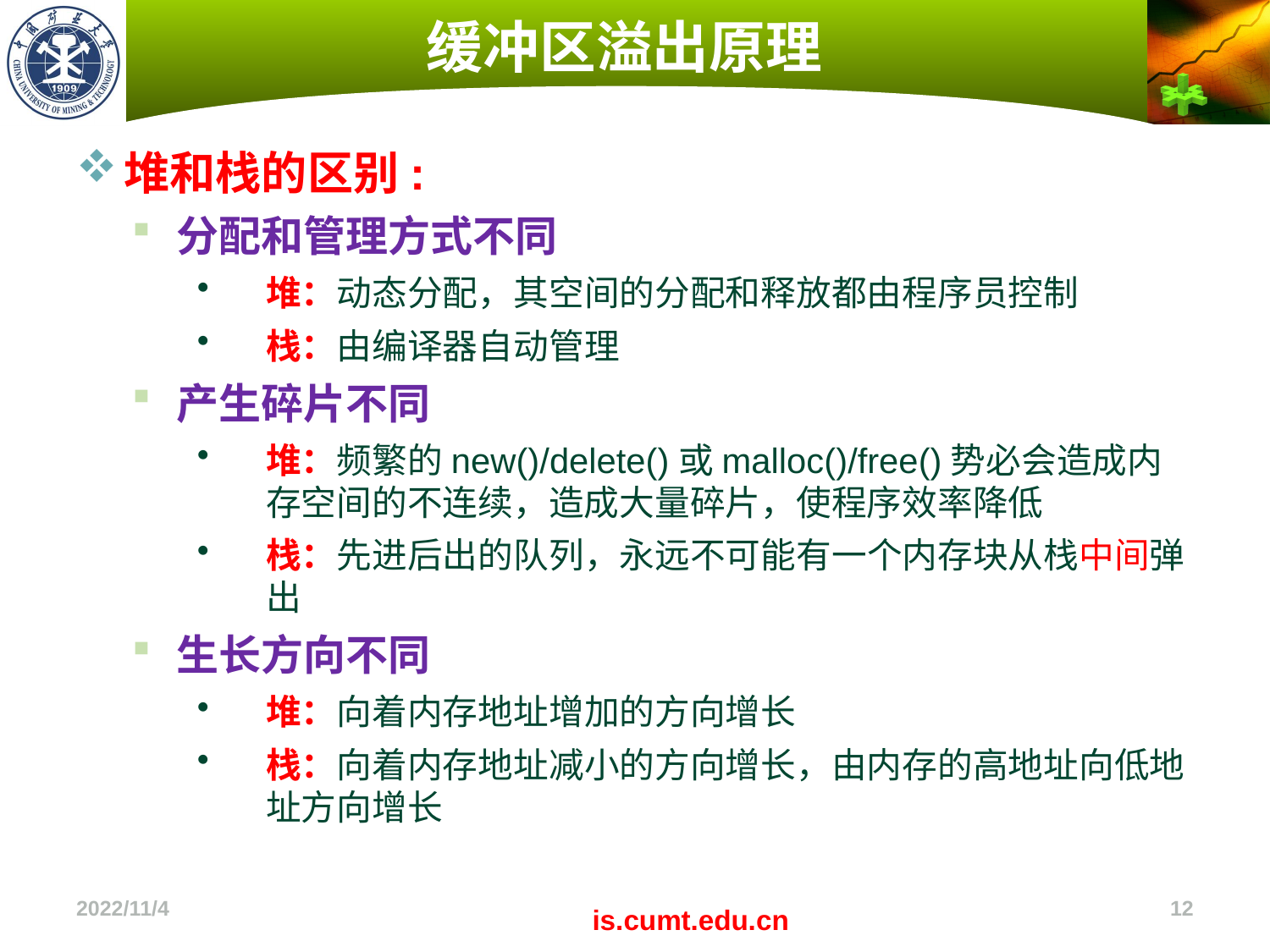

# 缓冲区溢出原理
堆和栈的区别:
分配和管理方式不同
堆：动态分配，其空间的分配和释放都由程序员控制
栈：由编译器自动管理
产生碎片不同
堆：频繁的new()/delete()或malloc()/free()势必会造成内存空间的不连续，造成大量碎片，使程序效率降低
栈：先进后出的队列，永远不可能有一个内存块从栈中间弹出
生长方向不同
堆：向着内存地址增加的方向增长
栈：向着内存地址减小的方向增长，由内存的高地址向低地址方向增长

2022/11/4
12
is.cumt.edu.cn